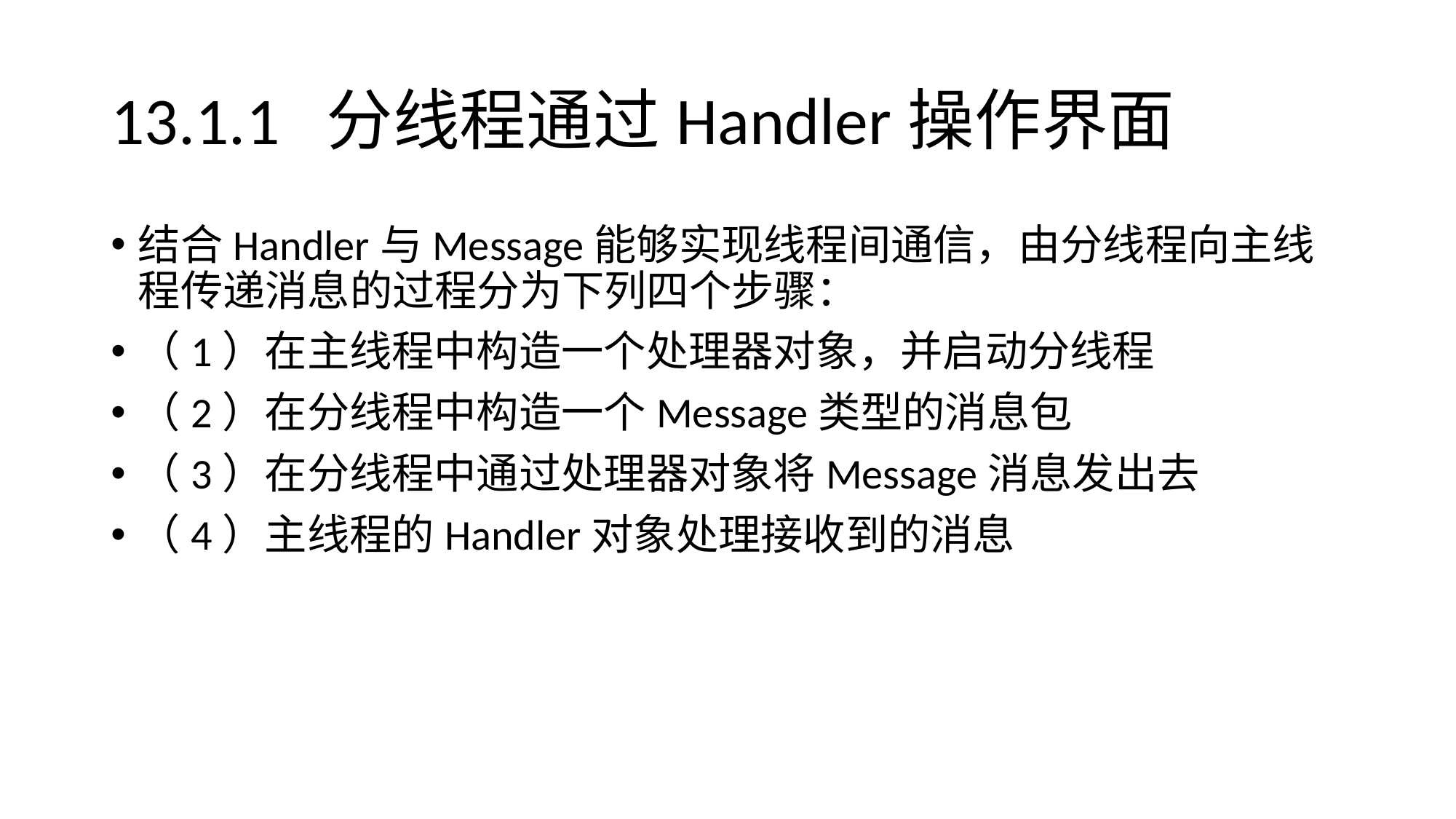

# 13.1.1  分线程通过Handler操作界面
结合Handler与Message能够实现线程间通信，由分线程向主线程传递消息的过程分为下列四个步骤：
（1）在主线程中构造一个处理器对象，并启动分线程
（2）在分线程中构造一个Message类型的消息包
（3）在分线程中通过处理器对象将Message消息发出去
（4）主线程的Handler对象处理接收到的消息